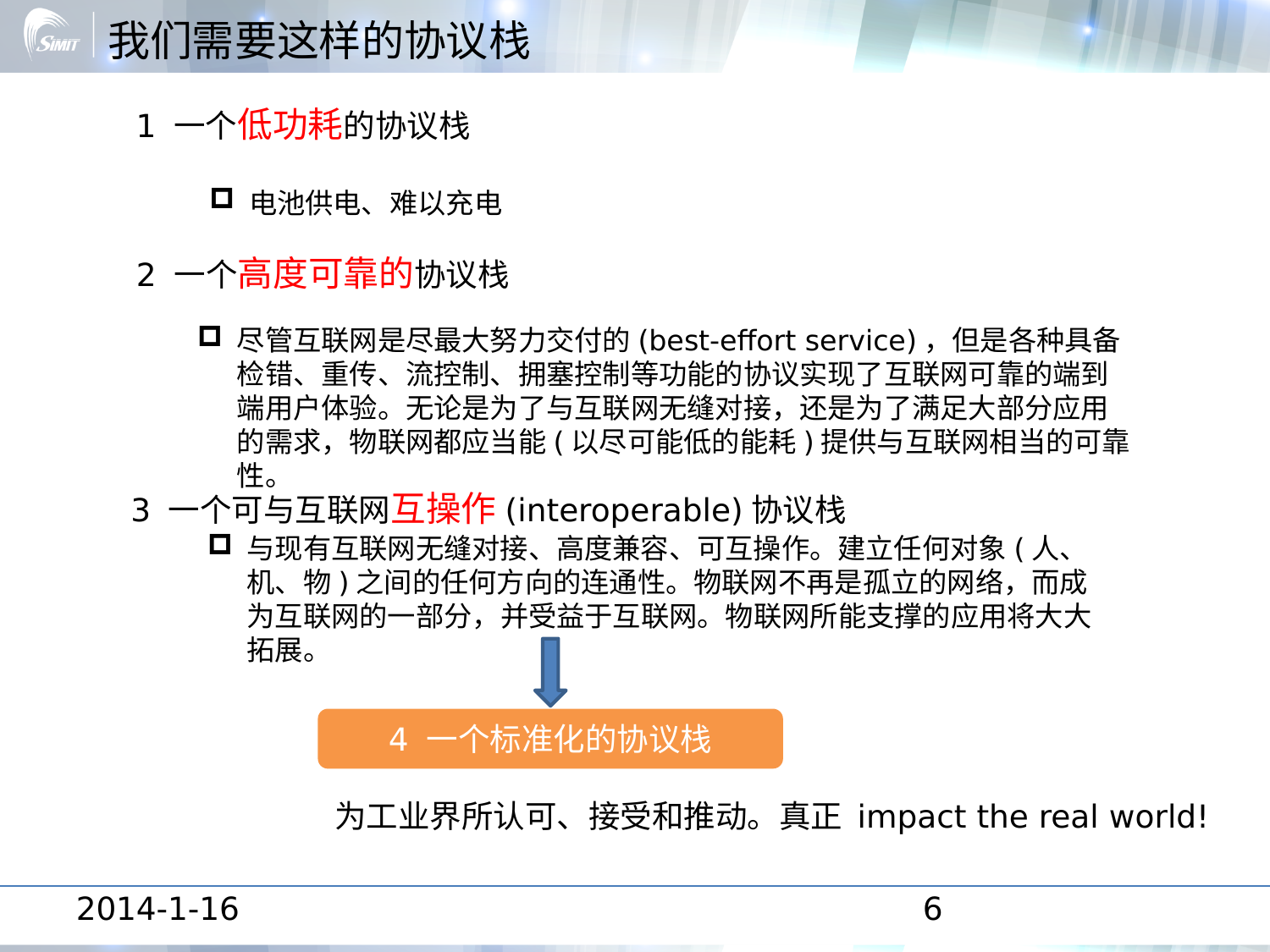

# 我们需要这样的协议栈
1 一个低功耗的协议栈
电池供电、难以充电
2 一个高度可靠的协议栈
尽管互联网是尽最大努力交付的(best-effort service)，但是各种具备检错、重传、流控制、拥塞控制等功能的协议实现了互联网可靠的端到端用户体验。无论是为了与互联网无缝对接，还是为了满足大部分应用的需求，物联网都应当能(以尽可能低的能耗)提供与互联网相当的可靠性。
3 一个可与互联网互操作(interoperable)协议栈
与现有互联网无缝对接、高度兼容、可互操作。建立任何对象(人、机、物)之间的任何方向的连通性。物联网不再是孤立的网络，而成为互联网的一部分，并受益于互联网。物联网所能支撑的应用将大大拓展。

4 一个标准化的协议栈
为工业界所认可、接受和推动。真正 impact the real world!
2014-1-16
6